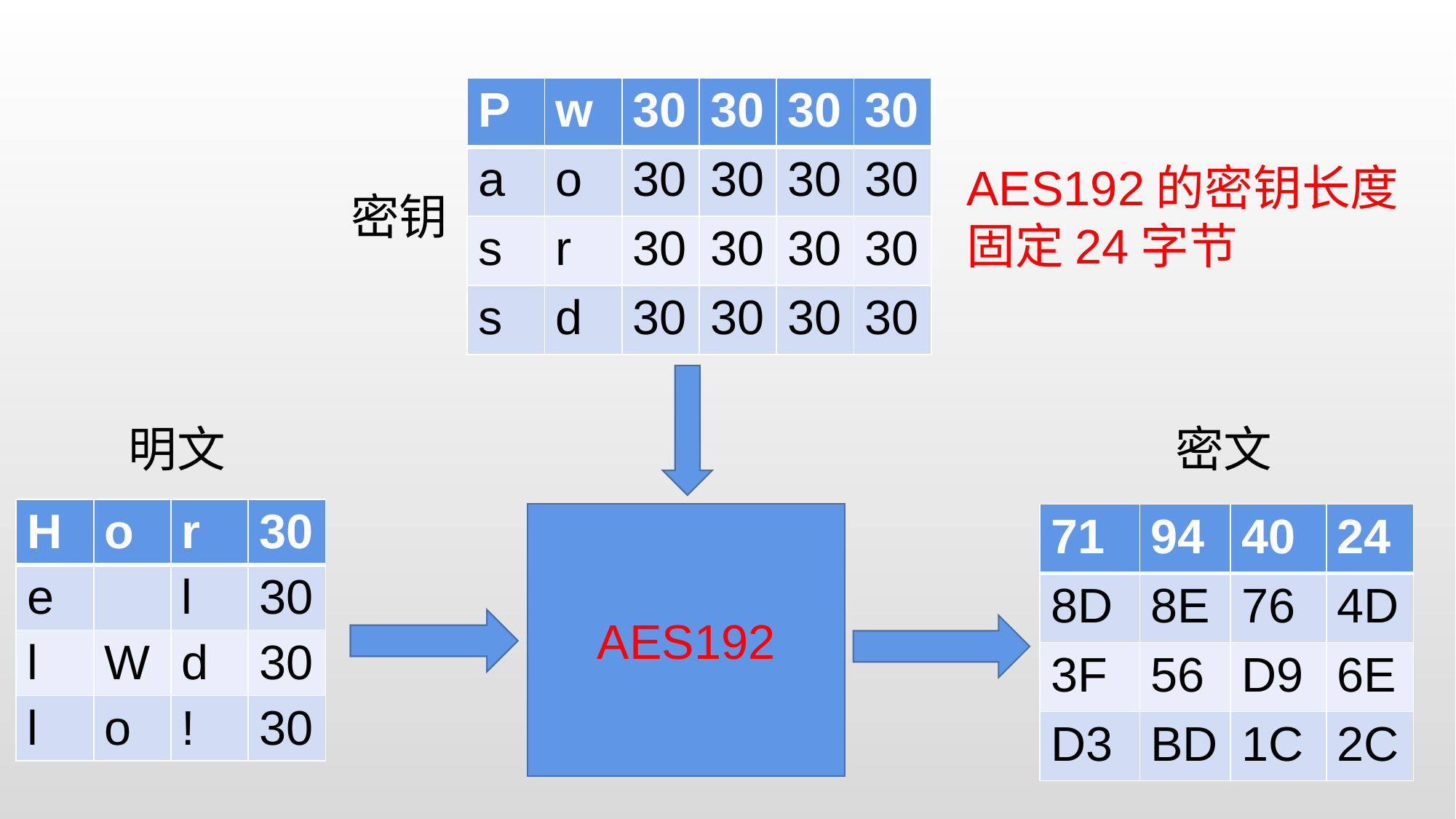

| P | w | 30 | 30 | 30 | 30 |
| --- | --- | --- | --- | --- | --- |
| a | o | 30 | 30 | 30 | 30 |
| s | r | 30 | 30 | 30 | 30 |
| s | d | 30 | 30 | 30 | 30 |
AES192的密钥长度固定24字节
密钥

明文
密文
| H | o | r | 30 |
| --- | --- | --- | --- |
| e |  | l | 30 |
| l | W | d | 30 |
| l | o | ! | 30 |
AES192
| 71 | 94 | 40 | 24 |
| --- | --- | --- | --- |
| 8D | 8E | 76 | 4D |
| 3F | 56 | D9 | 6E |
| D3 | BD | 1C | 2C |